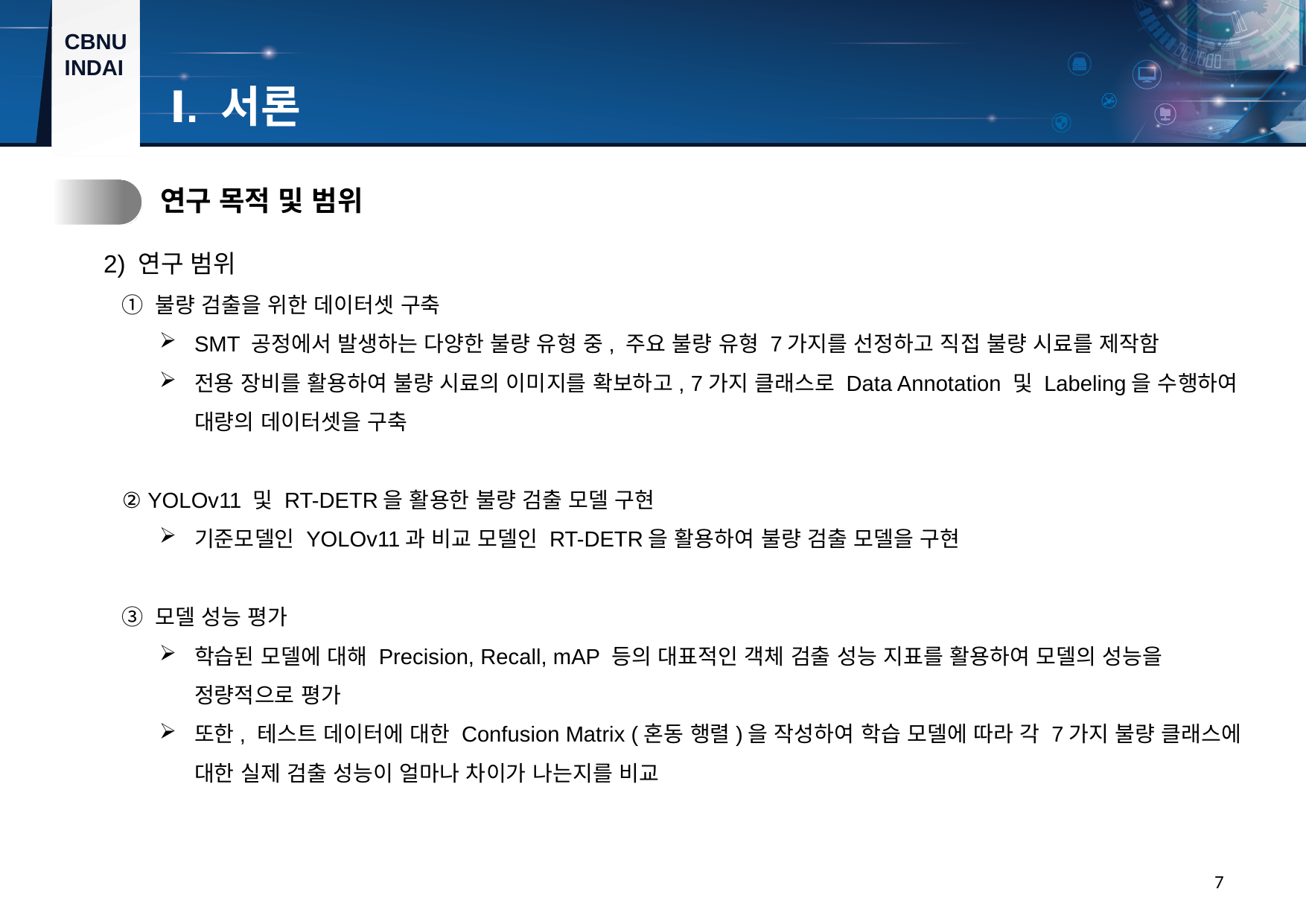

Ⅰ. 서론

2.
연구 목적 및 범위
2) 연구 범위
   ① 불량 검출을 위한 데이터셋 구축
SMT 공정에서 발생하는 다양한 불량 유형 중, 주요 불량 유형 7가지를 선정하고 직접 불량 시료를 제작함
전용 장비를 활용하여 불량 시료의 이미지를 확보하고, 7가지 클래스로 Data Annotation 및 Labeling을 수행하여 대량의 데이터셋을 구축

   ② YOLOv11 및 RT-DETR을 활용한 불량 검출 모델 구현
기준모델인 YOLOv11과 비교 모델인 RT-DETR을 활용하여 불량 검출 모델을 구현

   ③ 모델 성능 평가
학습된 모델에 대해 Precision, Recall, mAP 등의 대표적인 객체 검출 성능 지표를 활용하여 모델의 성능을 정량적으로 평가
또한, 테스트 데이터에 대한 Confusion Matrix (혼동 행렬)을 작성하여 학습 모델에 따라 각 7가지 불량 클래스에 대한 실제 검출 성능이 얼마나 차이가 나는지를 비교
7